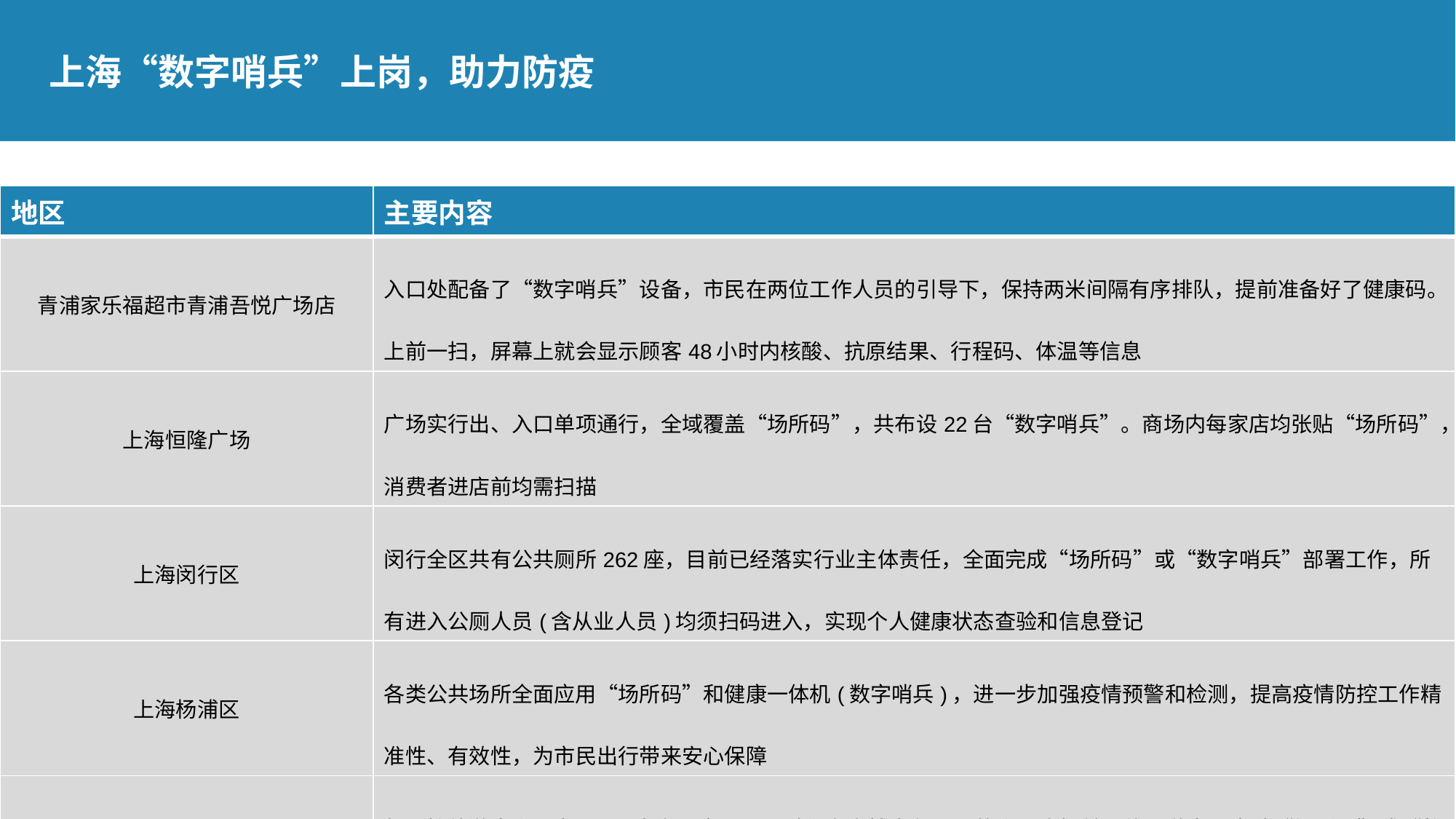

上海“数字哨兵”上岗，助力防疫
| 地区 | 主要内容 |
| --- | --- |
| 青浦家乐福超市青浦吾悦广场店 | 入口处配备了“数字哨兵”设备，市民在两位工作人员的引导下，保持两米间隔有序排队，提前准备好了健康码。上前一扫，屏幕上就会显示顾客48小时内核酸、抗原结果、行程码、体温等信息 |
| 上海恒隆广场 | 广场实行出、入口单项通行，全域覆盖“场所码”，共布设22台“数字哨兵”。商场内每家店均张贴“场所码”，消费者进店前均需扫描 |
| 上海闵行区 | 闵行全区共有公共厕所262座，目前已经落实行业主体责任，全面完成“场所码”或“数字哨兵”部署工作，所有进入公厕人员(含从业人员)均须扫码进入，实现个人健康状态查验和信息登记 |
| 上海杨浦区 | 各类公共场所全面应用“场所码”和健康一体机(数字哨兵)，进一步加强疫情预警和检测，提高疫情防控工作精准性、有效性，为市民出行带来安心保障 |
| 上海世博文化公园北区 | 每日接待游客上限为4000人次，申园需通过上海世博文化公园的小程序提前预约。游客须查验“场所码”或“数字哨兵”验证，证明72小时内核酸检测阴性或有24小时内核酸采样证明，方可入园 |